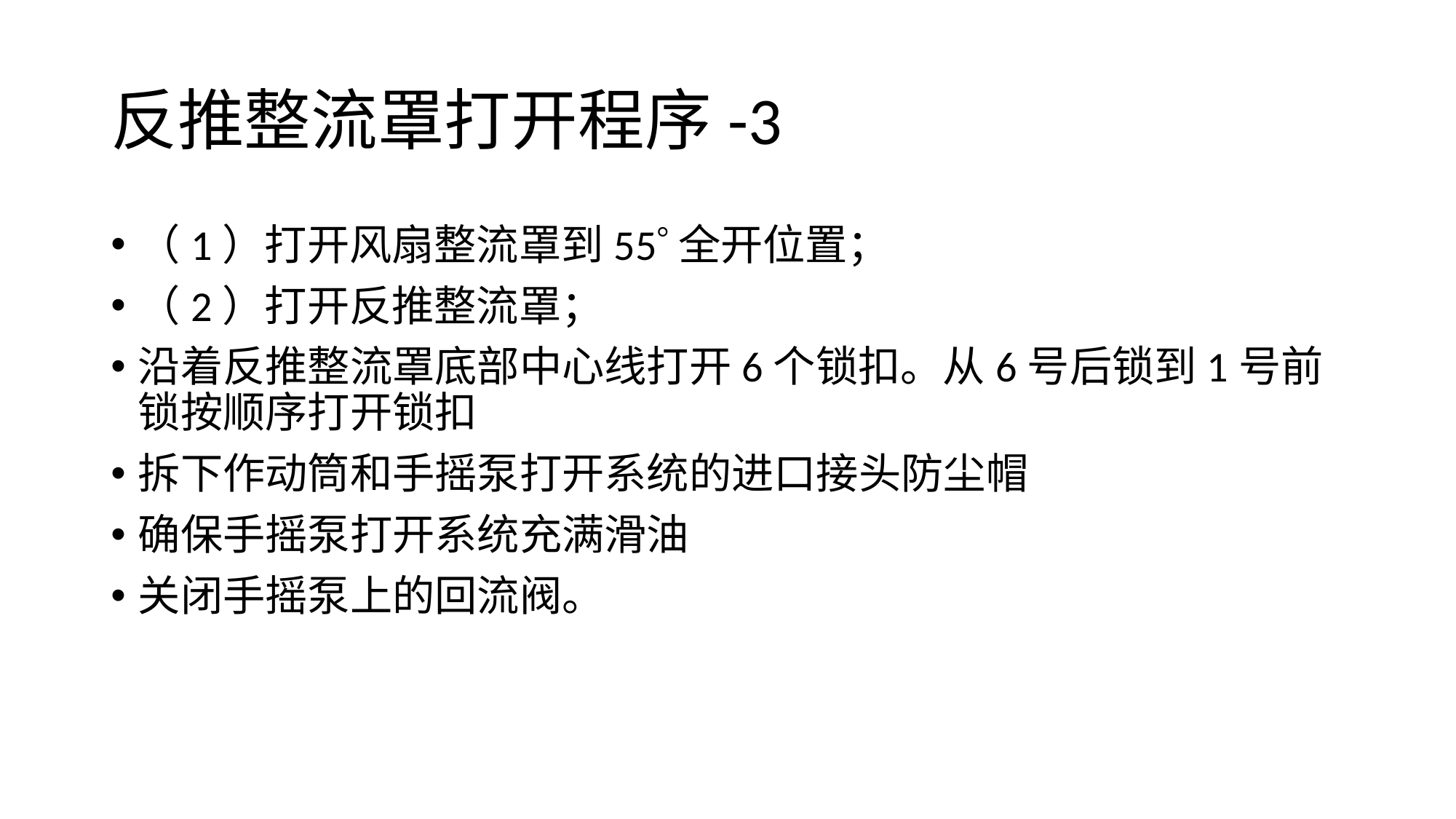

# 反推整流罩打开程序-3
（1）打开风扇整流罩到55°全开位置；
（2）打开反推整流罩；
沿着反推整流罩底部中心线打开6个锁扣。从6号后锁到1号前锁按顺序打开锁扣
拆下作动筒和手摇泵打开系统的进口接头防尘帽
确保手摇泵打开系统充满滑油
关闭手摇泵上的回流阀。